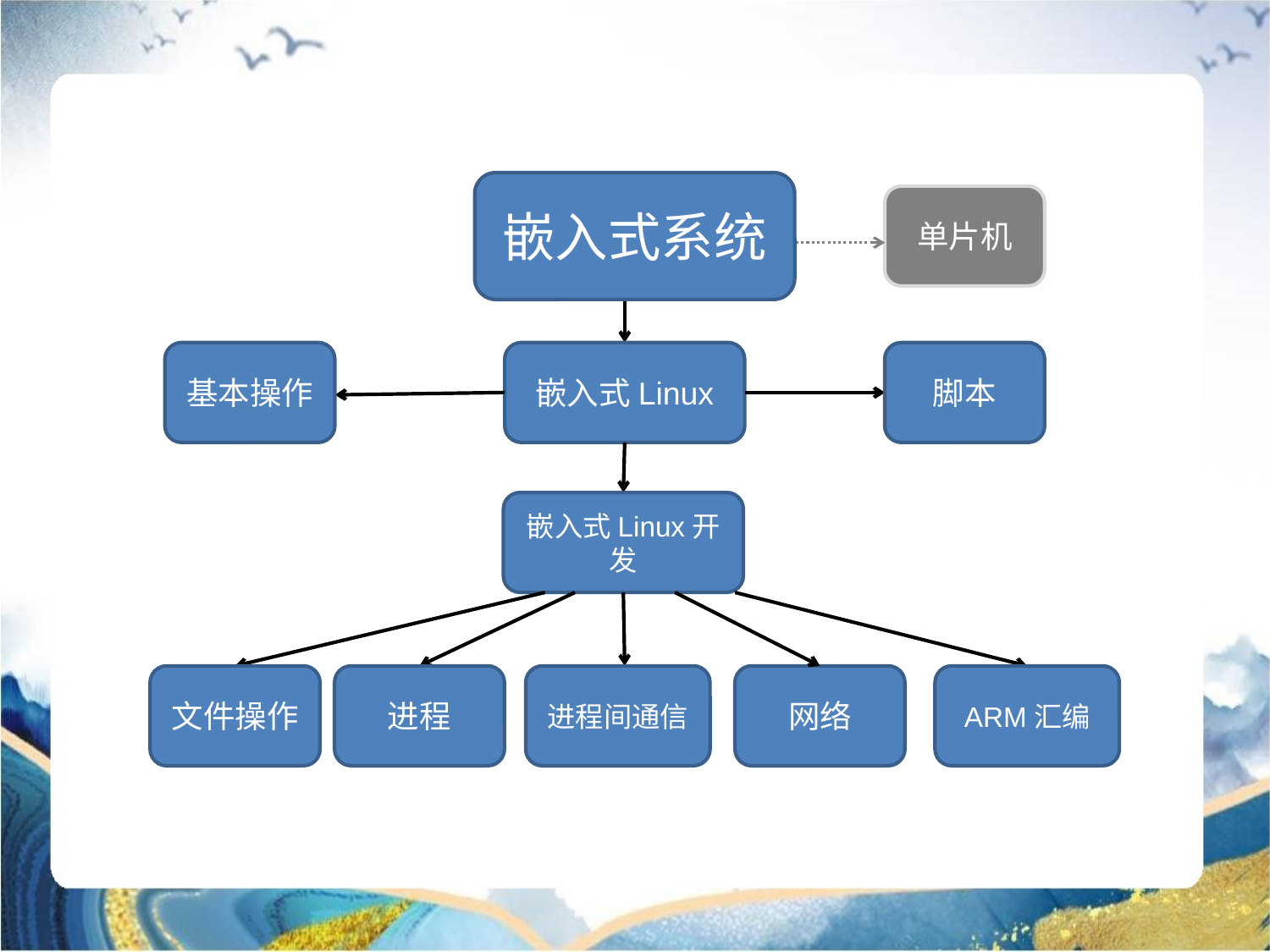

嵌入式系统
单片机
嵌入式Linux
基本操作
脚本
嵌入式Linux开发
文件操作
进程
进程间通信
网络
ARM汇编